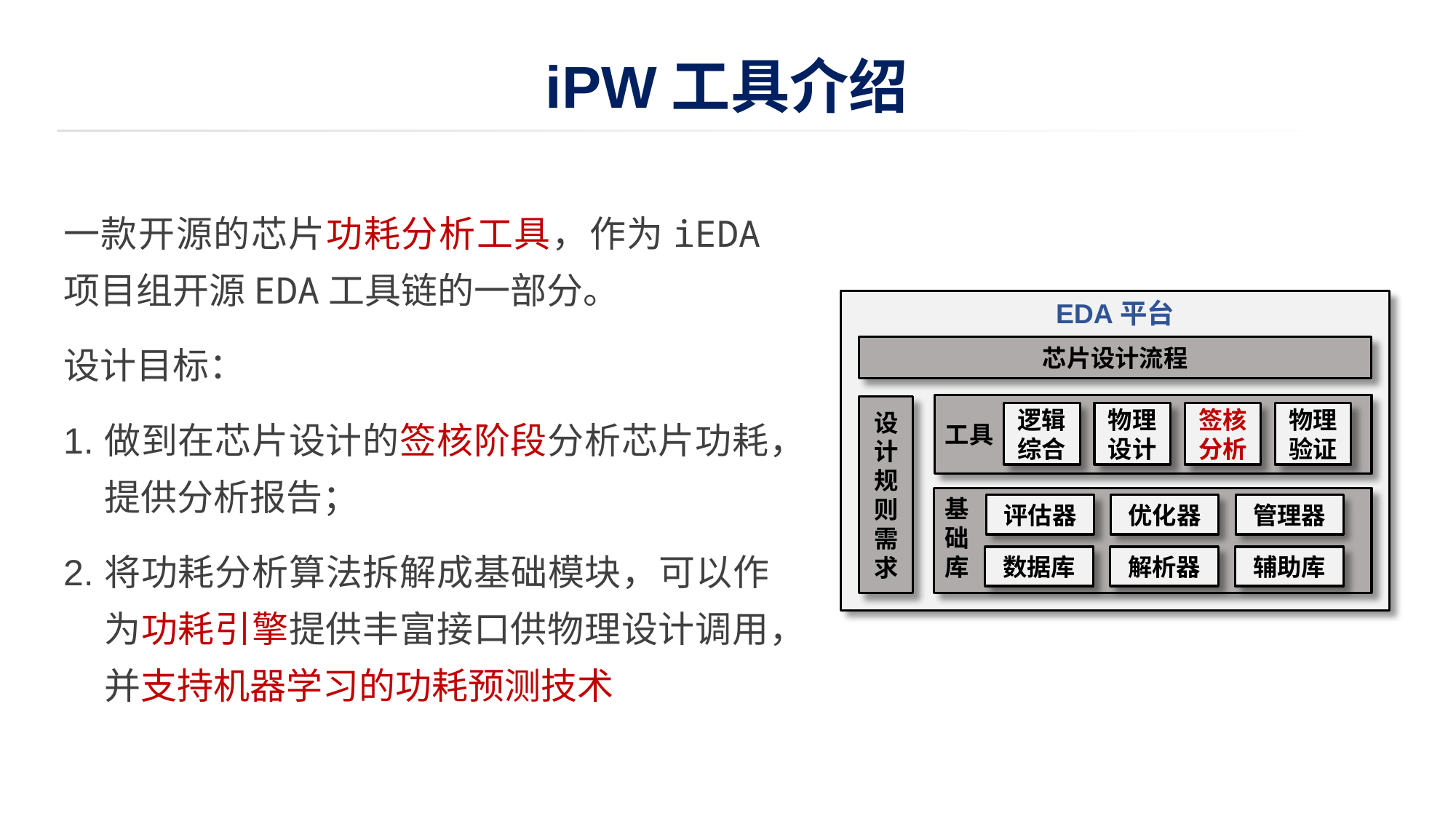

# iPW工具介绍
一款开源的芯片功耗分析工具，作为iEDA项目组开源EDA工具链的一部分。
设计目标：
做到在芯片设计的签核阶段分析芯片功耗，提供分析报告；
将功耗分析算法拆解成基础模块，可以作为功耗引擎提供丰富接口供物理设计调用，并支持机器学习的功耗预测技术
EDA平台
芯片设计流程
工具
逻辑综合
物理设计
签核分析
物理验证
设计规则需求

基
础
库
评估器
优化器
管理器
数据库
解析器
辅助库